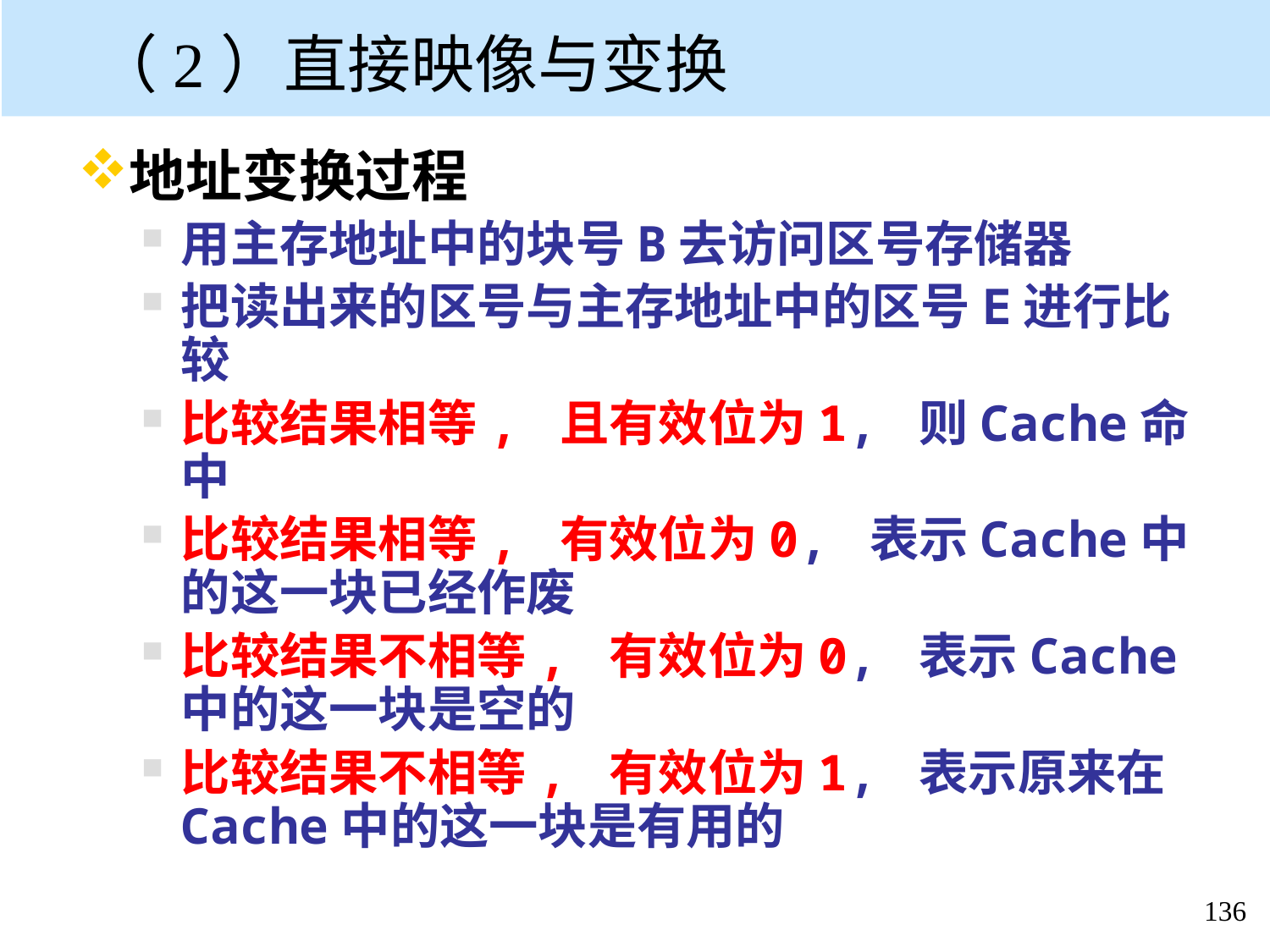

# （2）直接映像与变换
地址变换过程
用主存地址中的块号B去访问区号存储器
把读出来的区号与主存地址中的区号E进行比较
比较结果相等, 且有效位为1, 则Cache命中
比较结果相等, 有效位为0, 表示Cache中的这一块已经作废
比较结果不相等, 有效位为0, 表示Cache中的这一块是空的
比较结果不相等, 有效位为1, 表示原来在Cache中的这一块是有用的